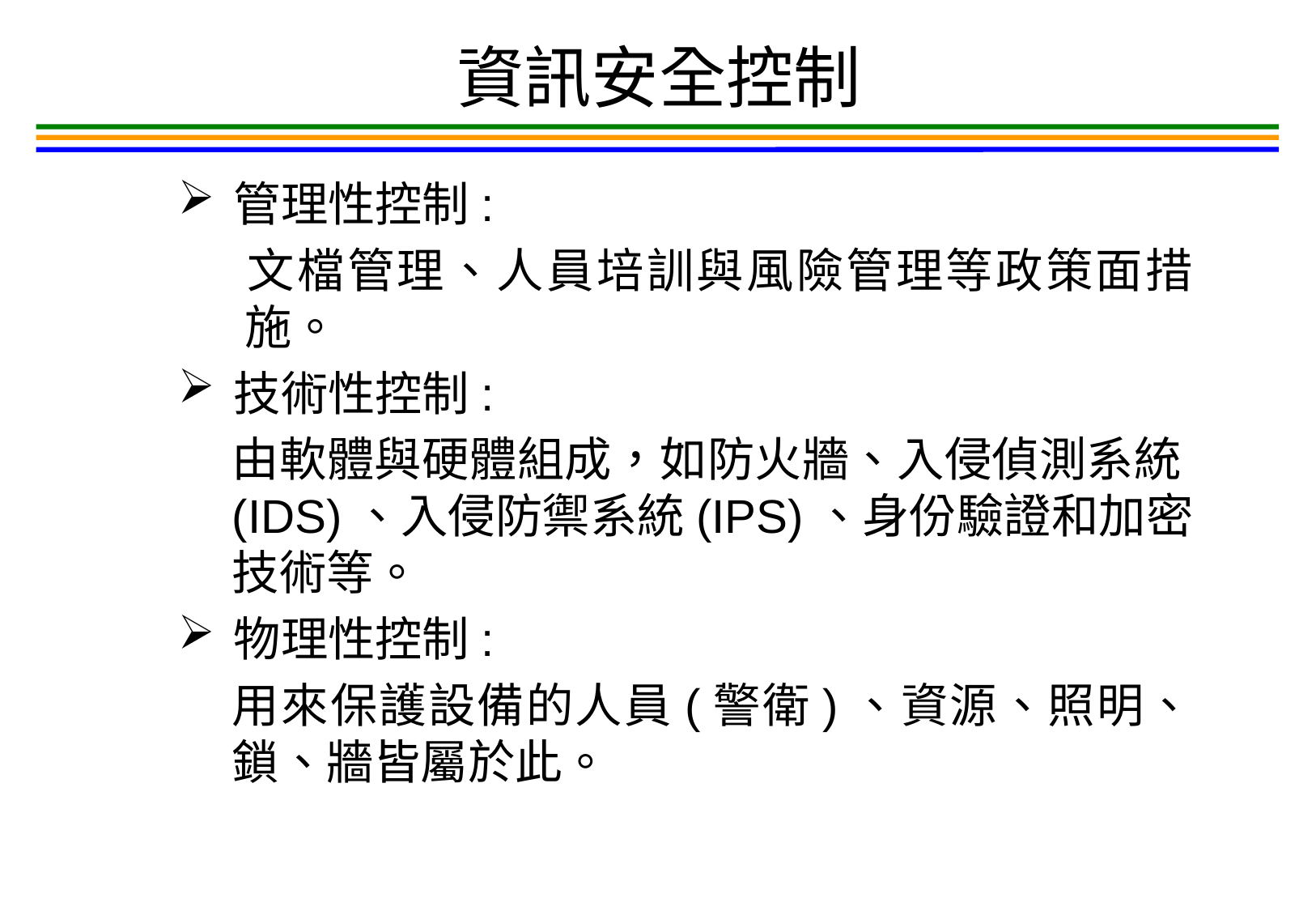

# 資訊安全控制
管理性控制:
	文檔管理、人員培訓與風險管理等政策面措施。
技術性控制:
由軟體與硬體組成，如防火牆、入侵偵測系統(IDS)、入侵防禦系統(IPS)、身份驗證和加密技術等。
物理性控制:
用來保護設備的人員(警衛)、資源、照明、鎖、牆皆屬於此。